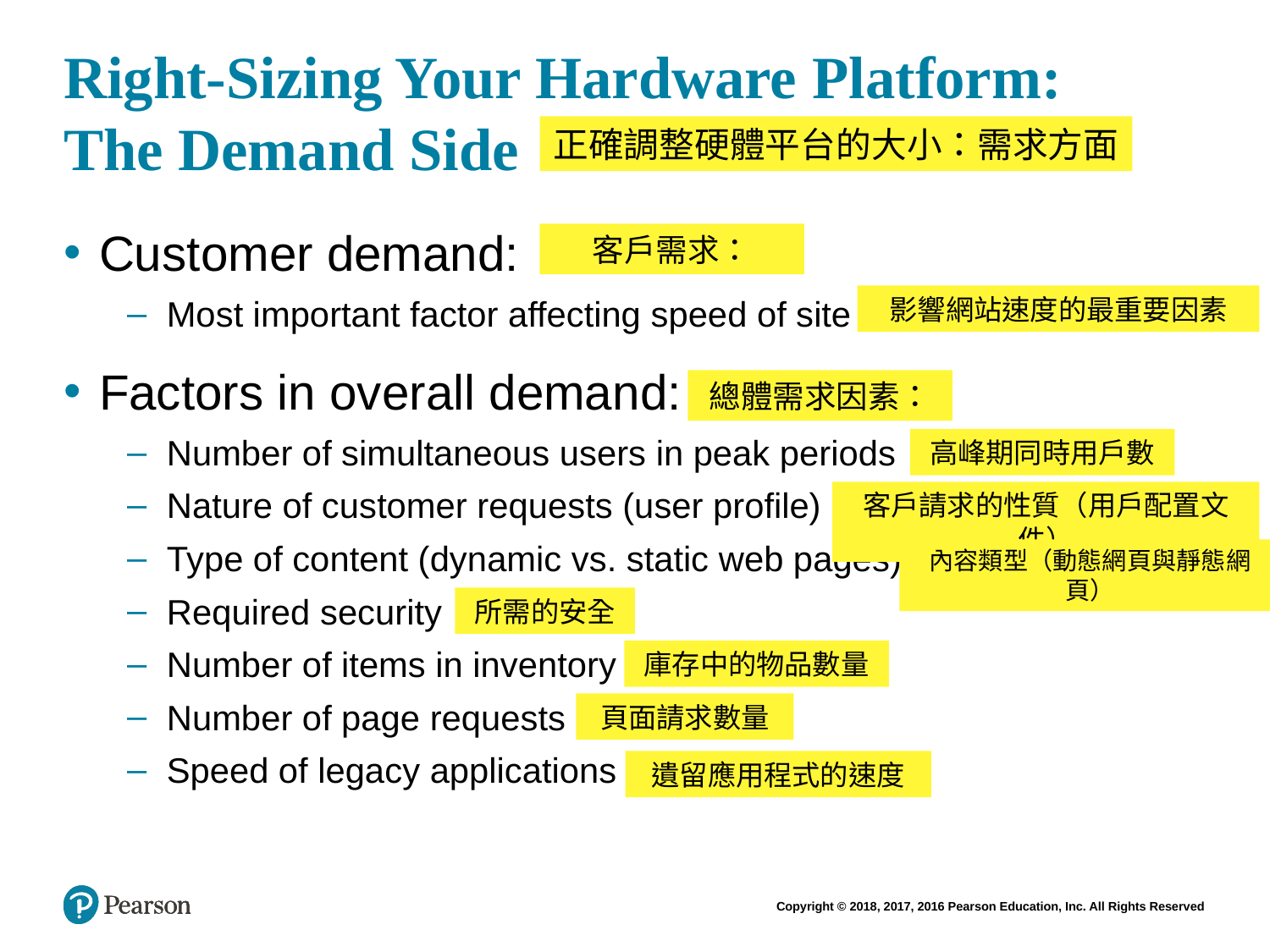

# Right-Sizing Your Hardware Platform: The Demand Side
正確調整硬體平台的大小：需求方面
Customer demand:
Most important factor affecting speed of site
Factors in overall demand:
Number of simultaneous users in peak periods
Nature of customer requests (user profile)
Type of content (dynamic vs. static web pages)
Required security
Number of items in inventory
Number of page requests
Speed of legacy applications
客戶需求：
影響網站速度的最重要因素
總體需求因素：
高峰期同時用戶數
客戶請求的性質（用戶配置文件）
內容類型（動態網頁與靜態網頁）
所需的安全
庫存中的物品數量
頁面請求數量
遺留應用程式的速度